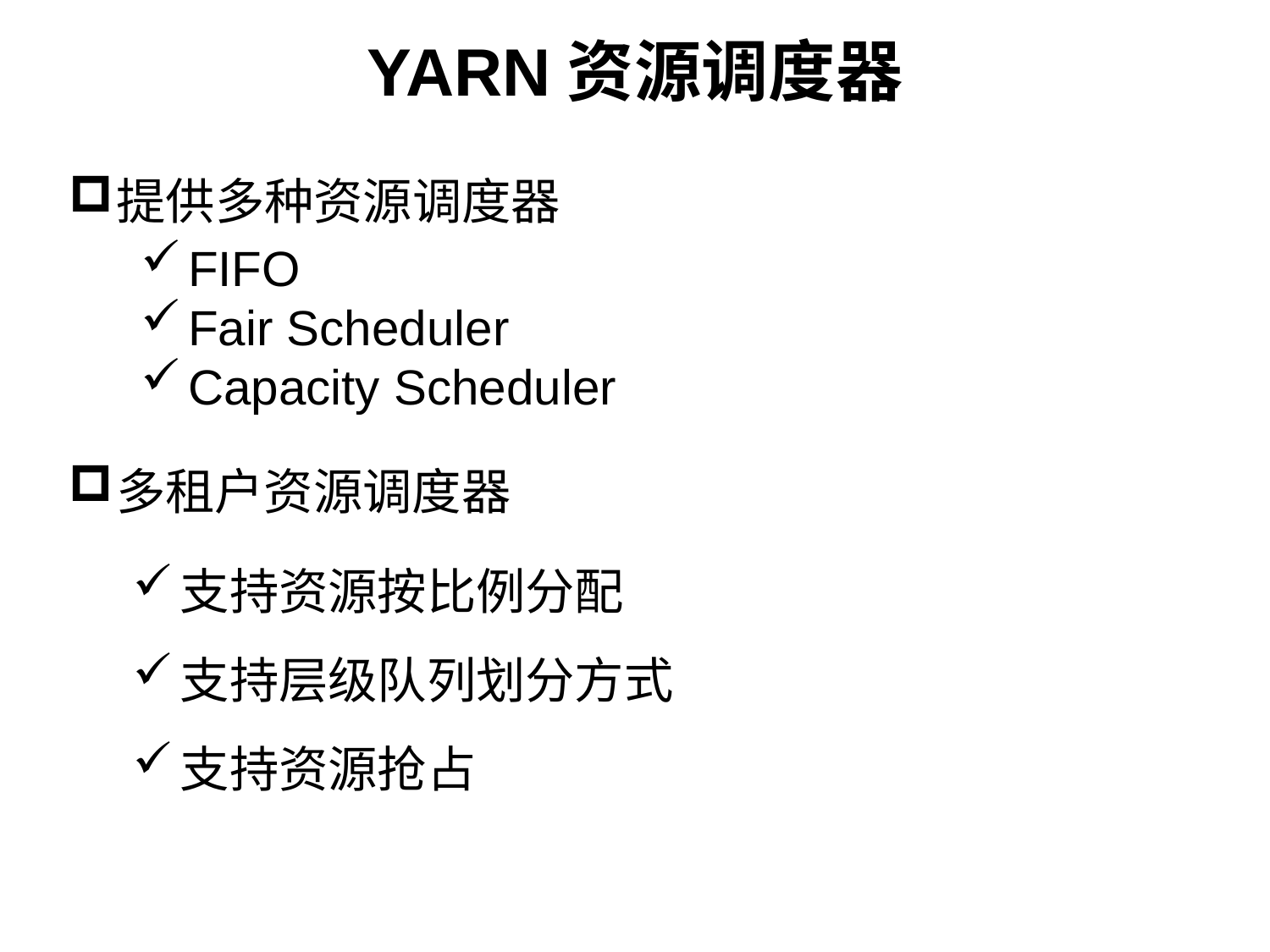

YARN资源调度器
提供多种资源调度器
FIFO
Fair Scheduler
Capacity Scheduler
多租户资源调度器
支持资源按比例分配
支持层级队列划分方式
支持资源抢占